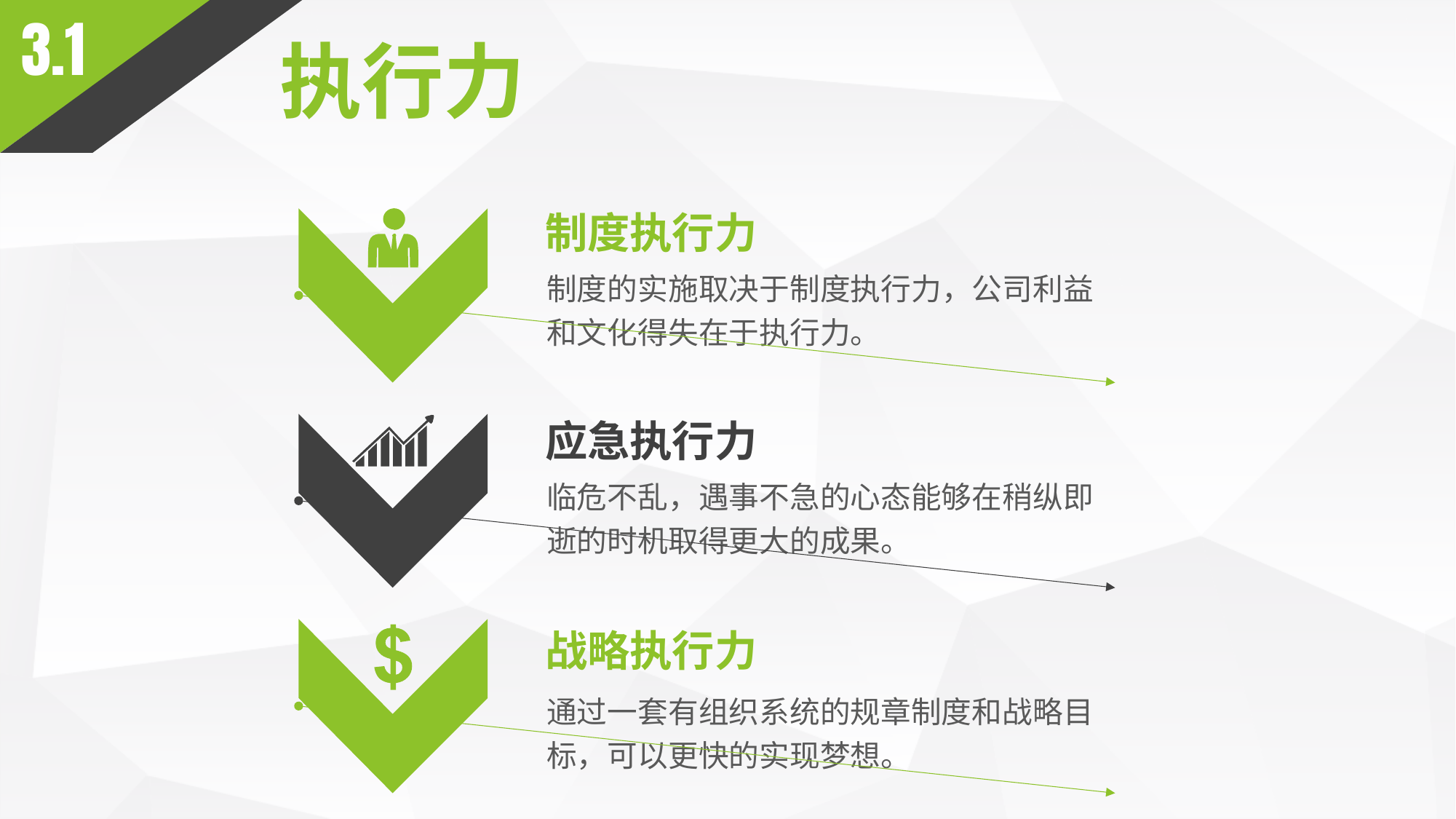

3.1
执行力
制度执行力

制度的实施取决于制度执行力，公司利益和文化得失在于执行力。

应急执行力

临危不乱，遇事不急的心态能够在稍纵即逝的时机取得更大的成果。

战略执行力

通过一套有组织系统的规章制度和战略目标，可以更快的实现梦想。